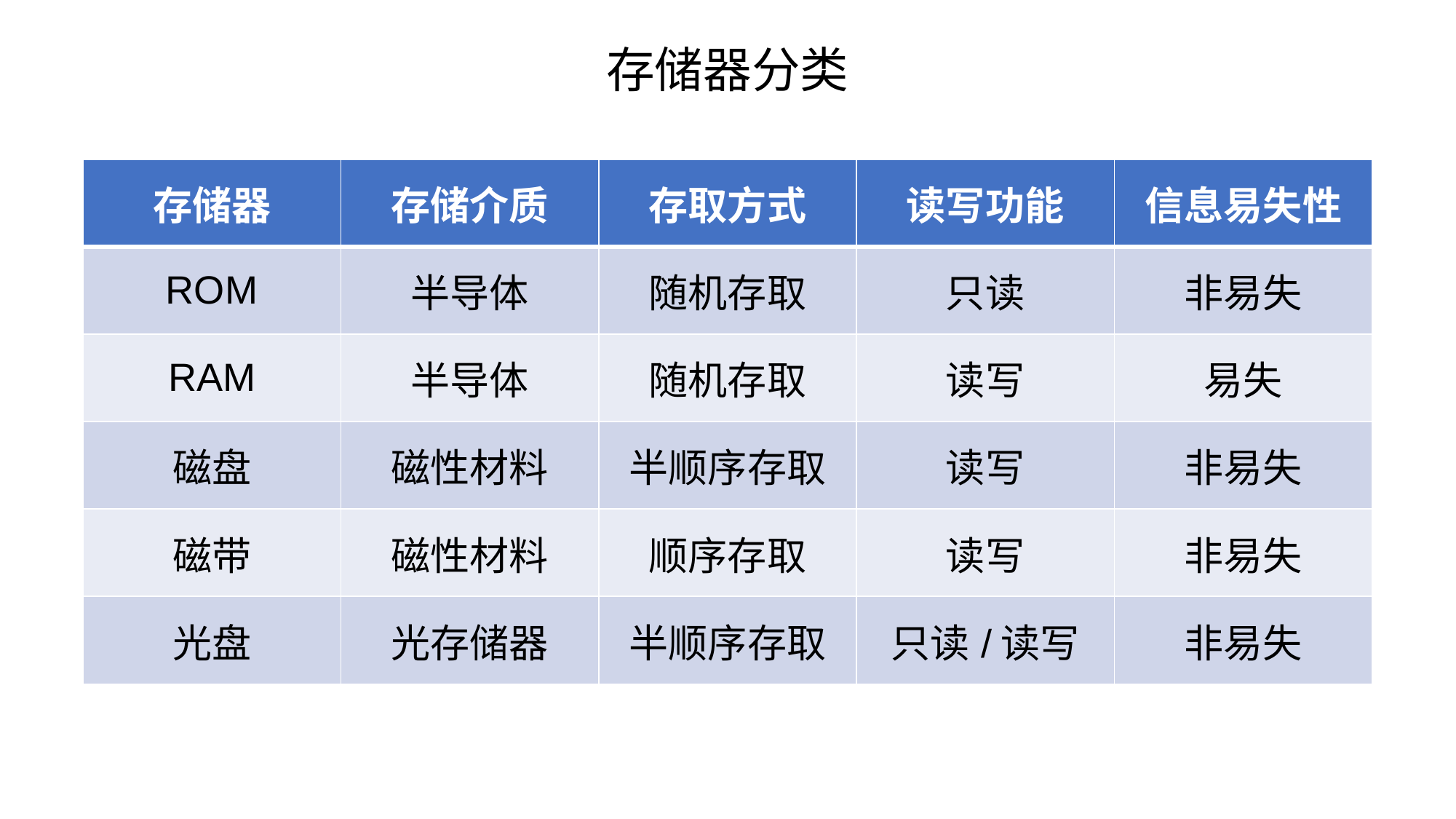

存储器分类
| 存储器 | 存储介质 | 存取方式 | 读写功能 | 信息易失性 |
| --- | --- | --- | --- | --- |
| ROM | 半导体 | 随机存取 | 只读 | 非易失 |
| RAM | 半导体 | 随机存取 | 读写 | 易失 |
| 磁盘 | 磁性材料 | 半顺序存取 | 读写 | 非易失 |
| 磁带 | 磁性材料 | 顺序存取 | 读写 | 非易失 |
| 光盘 | 光存储器 | 半顺序存取 | 只读/读写 | 非易失 |